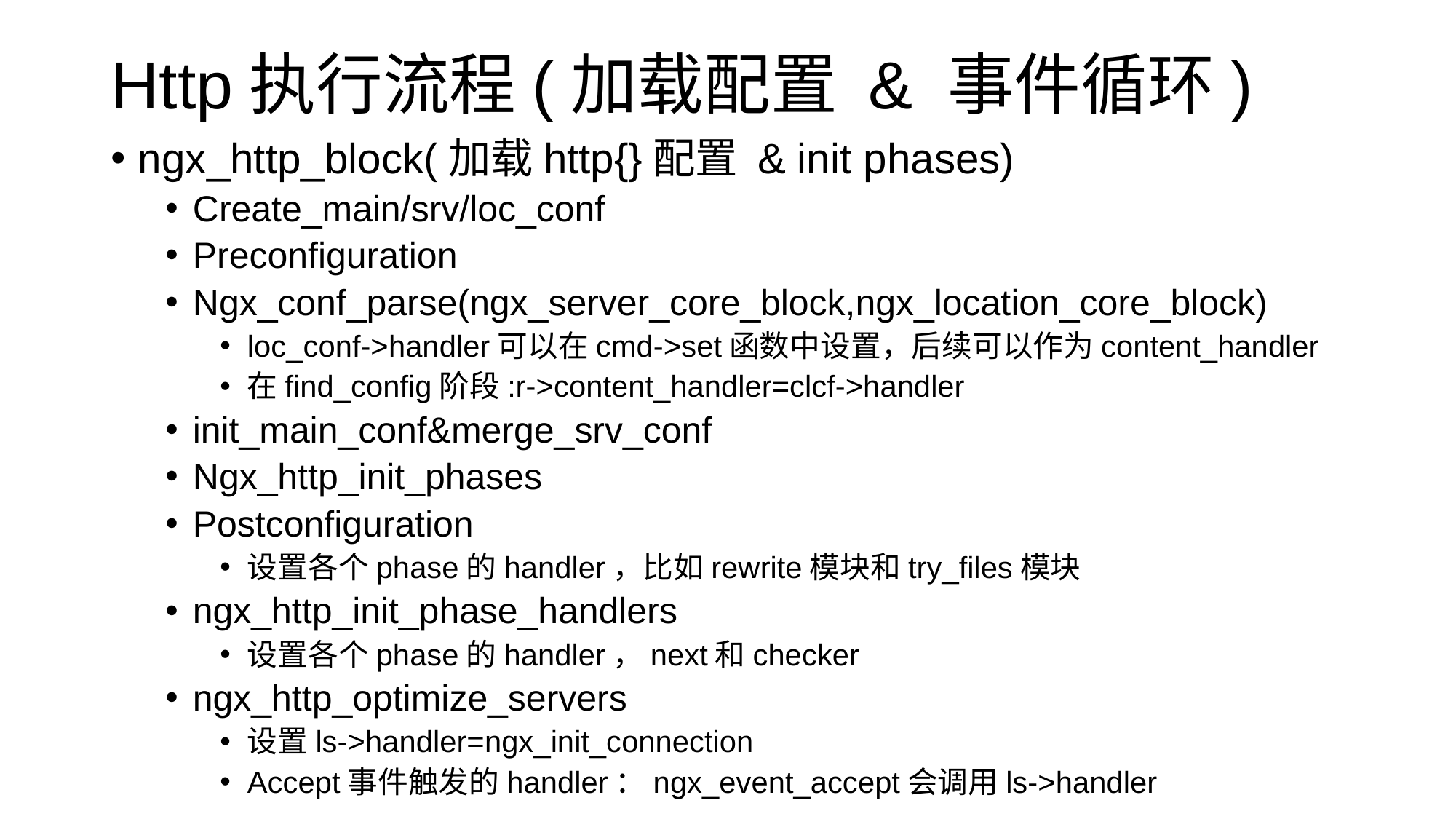

# Http执行流程(加载配置 & 事件循环)
ngx_http_block(加载http{}配置 & init phases)
Create_main/srv/loc_conf
Preconfiguration
Ngx_conf_parse(ngx_server_core_block,ngx_location_core_block)
loc_conf->handler可以在cmd->set函数中设置，后续可以作为content_handler
在find_config阶段:r->content_handler=clcf->handler
init_main_conf&merge_srv_conf
Ngx_http_init_phases
Postconfiguration
设置各个phase的handler，比如rewrite模块和try_files模块
ngx_http_init_phase_handlers
设置各个phase的handler，next和checker
ngx_http_optimize_servers
设置ls->handler=ngx_init_connection
Accept事件触发的handler：ngx_event_accept会调用ls->handler